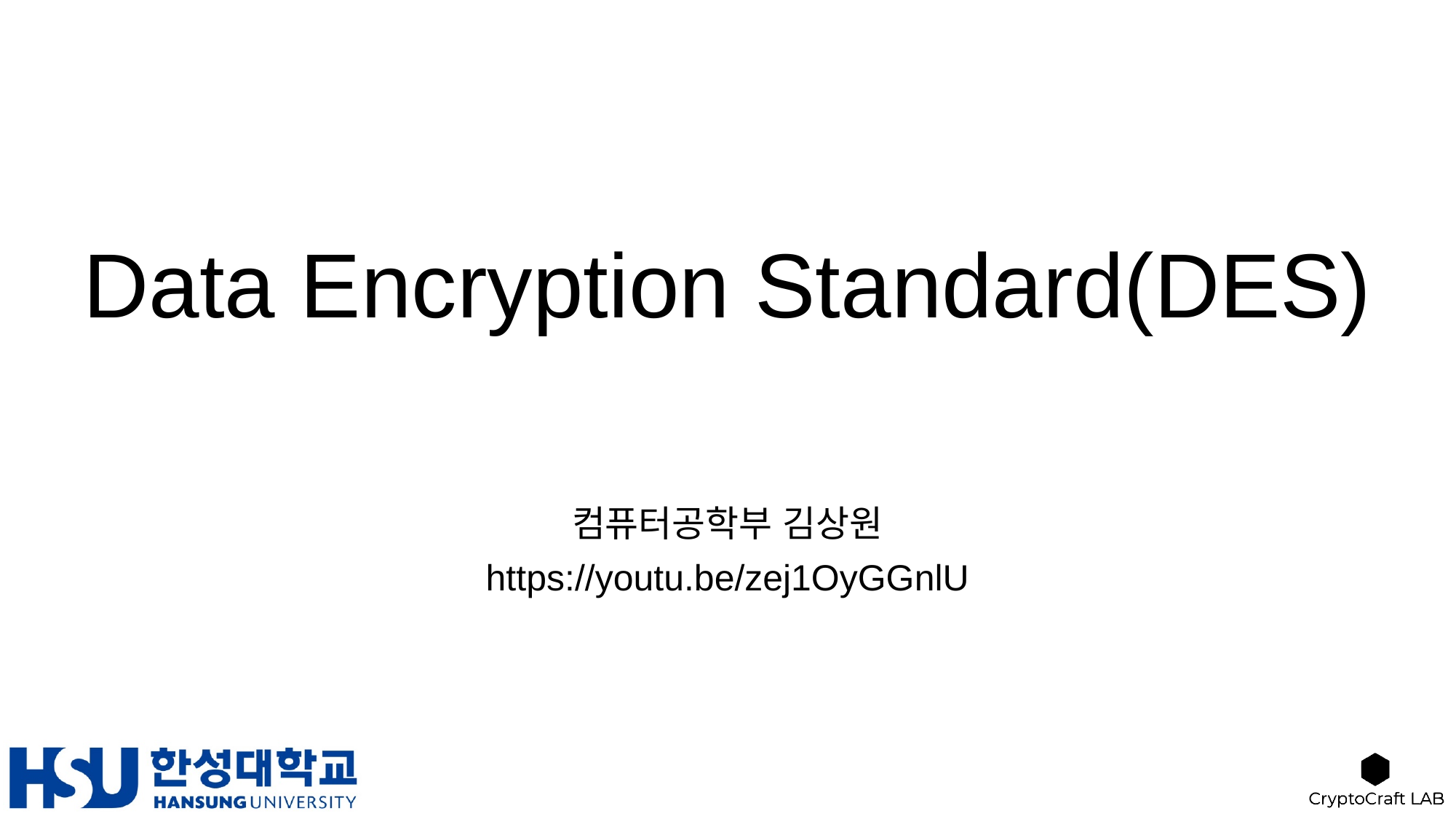

# Data Encryption Standard(DES)
컴퓨터공학부 김상원
https://youtu.be/zej1OyGGnlU